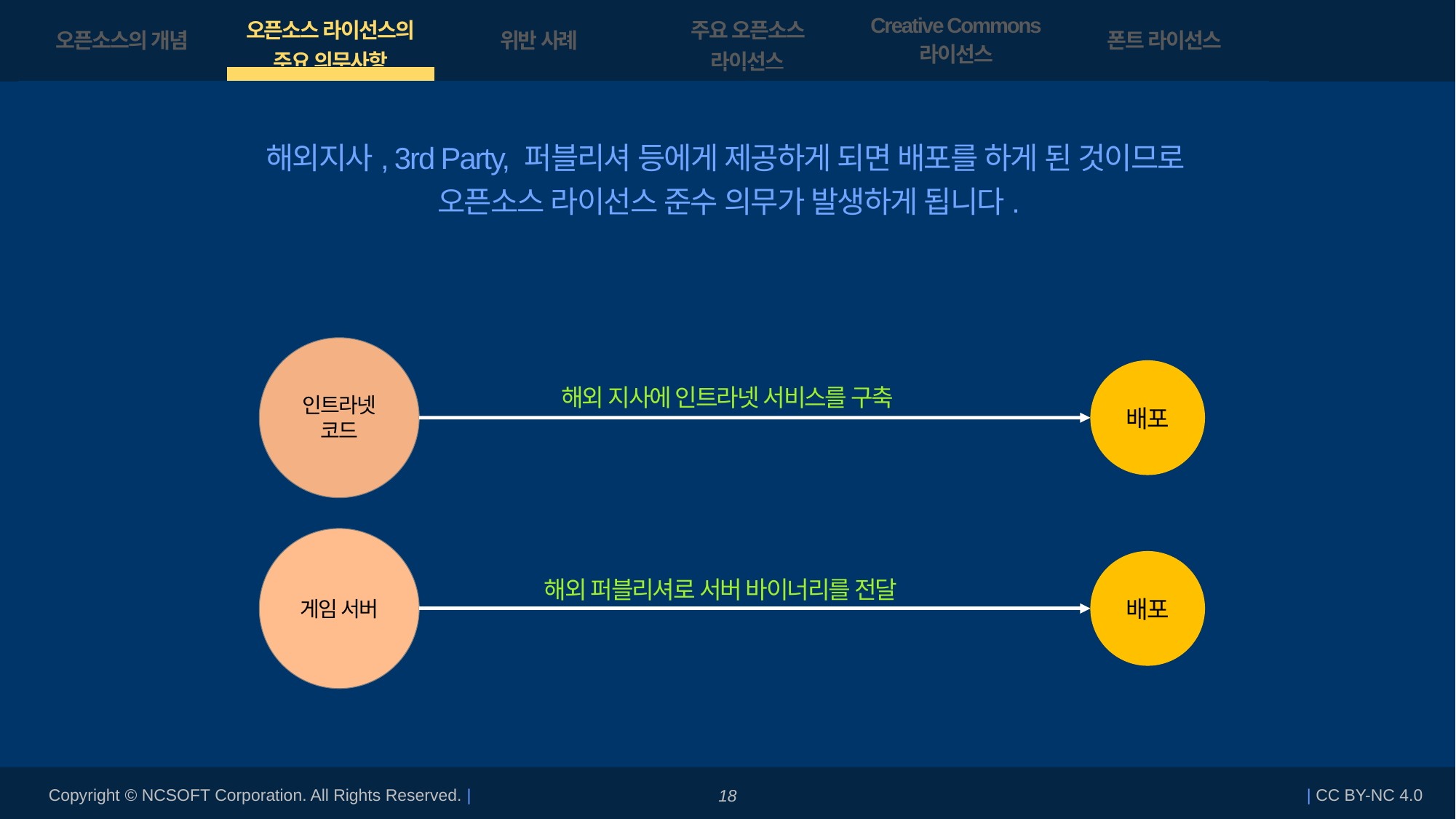

| 오픈소스의 개념 | 오픈소스 라이선스의 주요 의무사항 | 위반 사례 | 주요 오픈소스 라이선스 | Creative Commons 라이선스 | 폰트 라이선스 |
| --- | --- | --- | --- | --- | --- |
|  |  |  |  |  |  |
해외지사, 3rd Party, 퍼블리셔 등에게 제공하게 되면 배포를 하게 된 것이므로
오픈소스 라이선스 준수 의무가 발생하게 됩니다.
인트라넷
코드
해외 지사에서도 인트라넷 서비스 이용을 희망하여
해외 지사에 인트라넷 서비스를 구축
배포
게임 서버
해외에서 게임 론칭을 하기 위해
해외 퍼블리셔로 서버 바이너리를 전달
배포